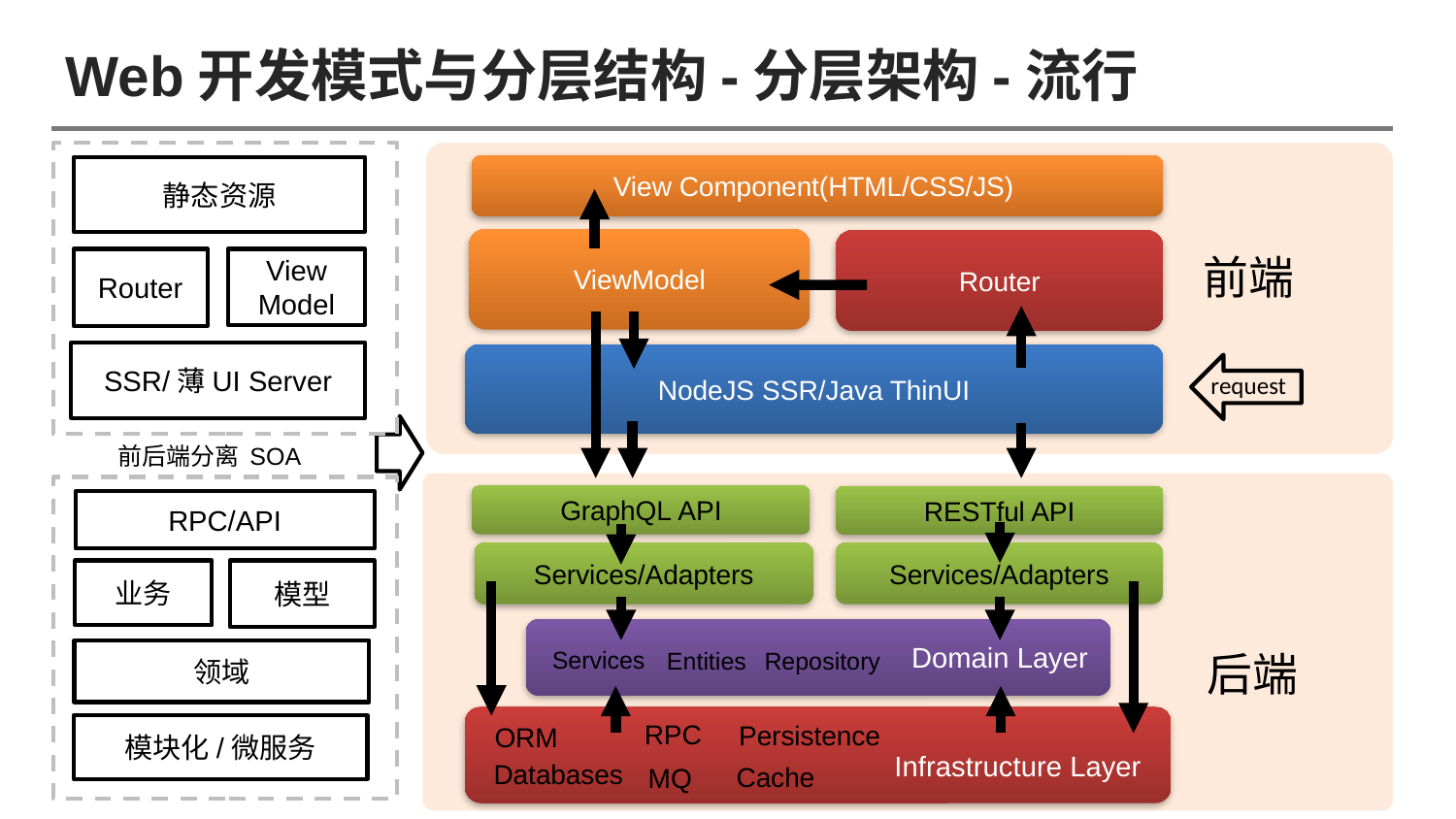

# Web开发模式与分层结构-分层架构-流行

View Component(HTML/CSS/JS)
静态资源
ViewModel
Router
前端
Router
View
Model

SSR/薄UI Server
NodeJS SSR/Java ThinUI
request

前后端分离 SOA

GraphQL API
RESTful API
RPC/API
Services/Adapters
Services/Adapters
业务
模型

Domain Layer
Services
Entities
Repository
后端
领域

RPC
Persistence
ORM
模块化/微服务
Infrastructure Layer
Databases
Cache
MQ